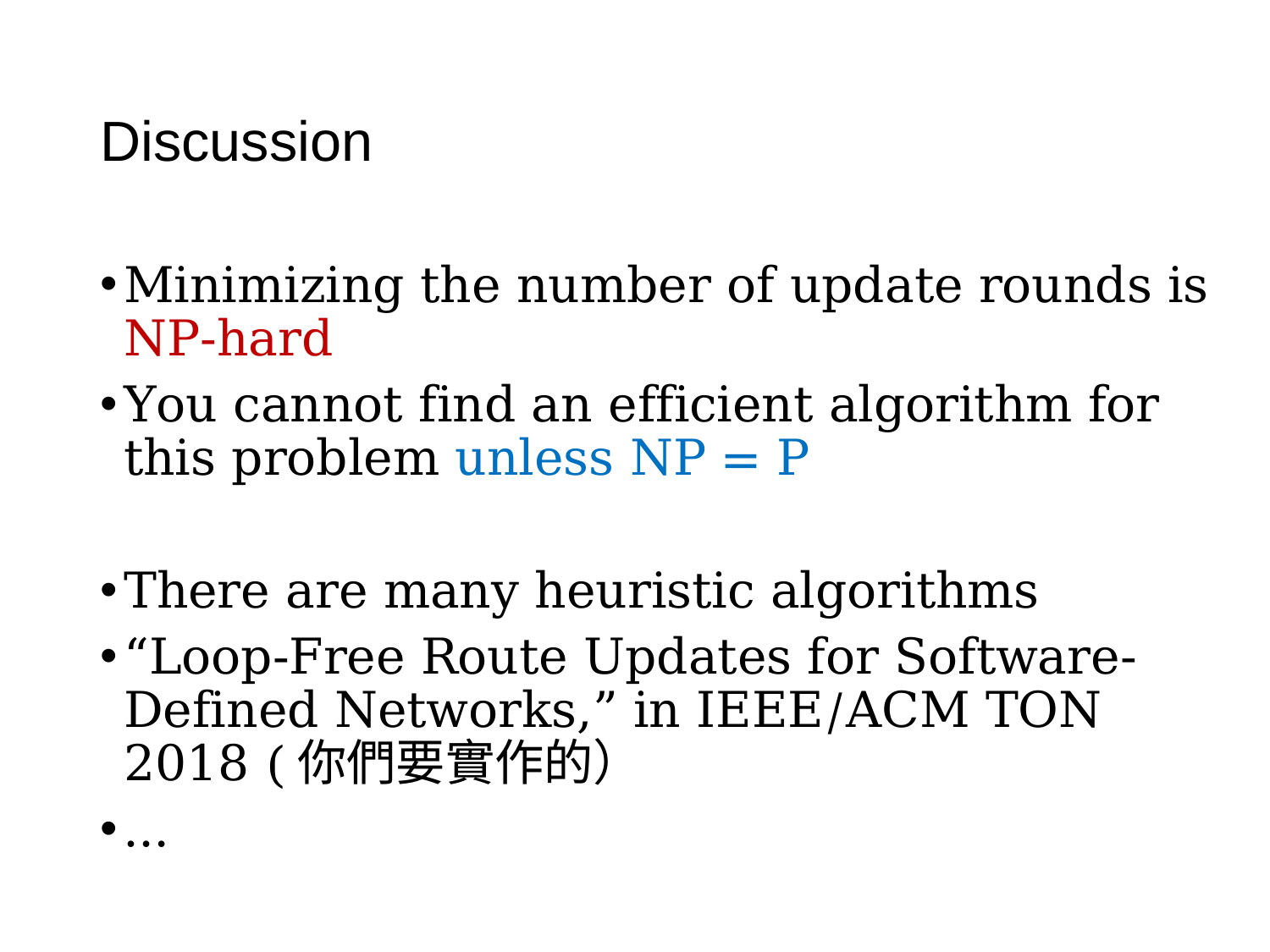

# Discussion
Minimizing the number of update rounds is NP-hard
You cannot find an efficient algorithm for this problem unless NP = P

There are many heuristic algorithms
“Loop-Free Route Updates for Software-Defined Networks,” in IEEE/ACM TON 2018 (你們要實作的）
…